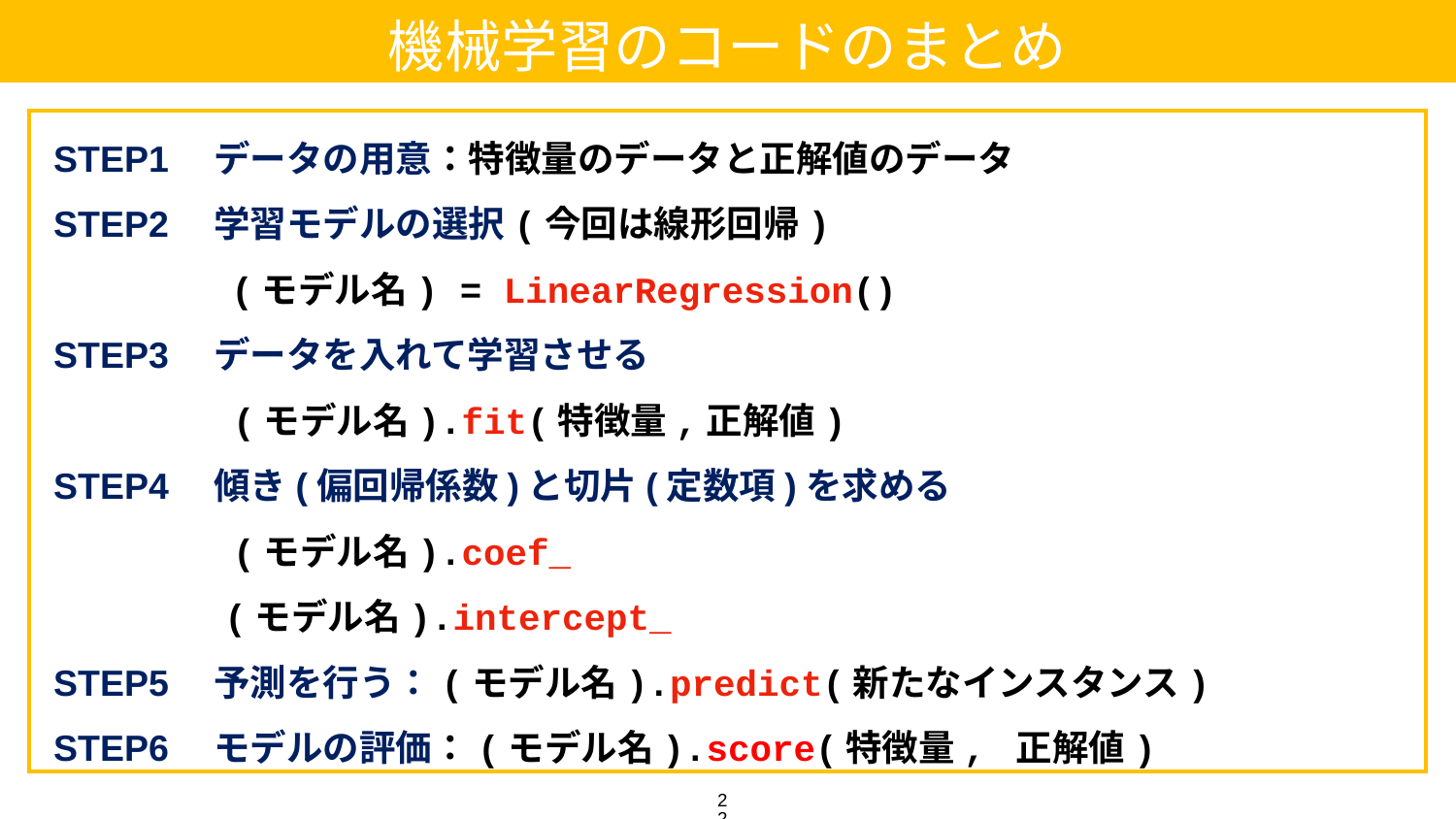

機械学習のコードのまとめ
STEP1　データの用意：特徴量のデータと正解値のデータ
STEP2　学習モデルの選択(今回は線形回帰)
  (モデル名) = LinearRegression()
STEP3　データを入れて学習させる
 　　　　 (モデル名).fit(特徴量,正解値)
STEP4　傾き(偏回帰係数)と切片(定数項)を求める
 　　　　 (モデル名).coef_
　　　　  (モデル名).intercept_
STEP5　予測を行う：(モデル名).predict(新たなインスタンス)
STEP6　モデルの評価：(モデル名).score(特徴量, 正解値)
22